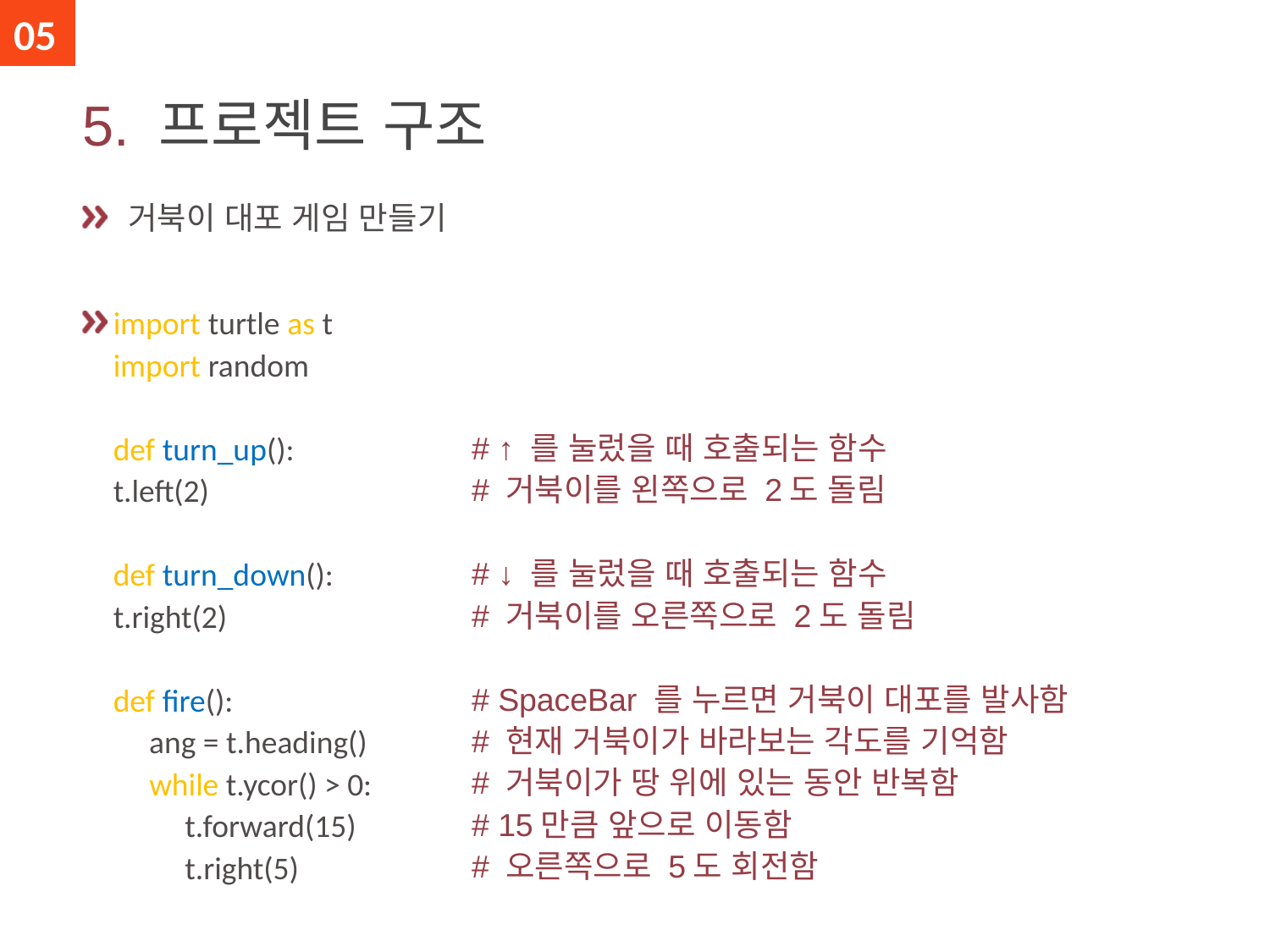

05
# 5. 프로젝트 구조
 거북이 대포 게임 만들기

import turtle as t
import random
def turn_up():
t.left(2)
def turn_down():
t.right(2)
def fire():
     ang = t.heading()
     while t.ycor() > 0:
          t.forward(15)
          t.right(5)
# ↑ 를 눌렀을 때 호출되는 함수
# 거북이를 왼쪽으로 2도 돌림
# ↓ 를 눌렀을 때 호출되는 함수
# 거북이를 오른쪽으로 2도 돌림
# SpaceBar 를 누르면 거북이 대포를 발사함
# 현재 거북이가 바라보는 각도를 기억함
# 거북이가 땅 위에 있는 동안 반복함
# 15만큼 앞으로 이동함
# 오른쪽으로 5도 회전함